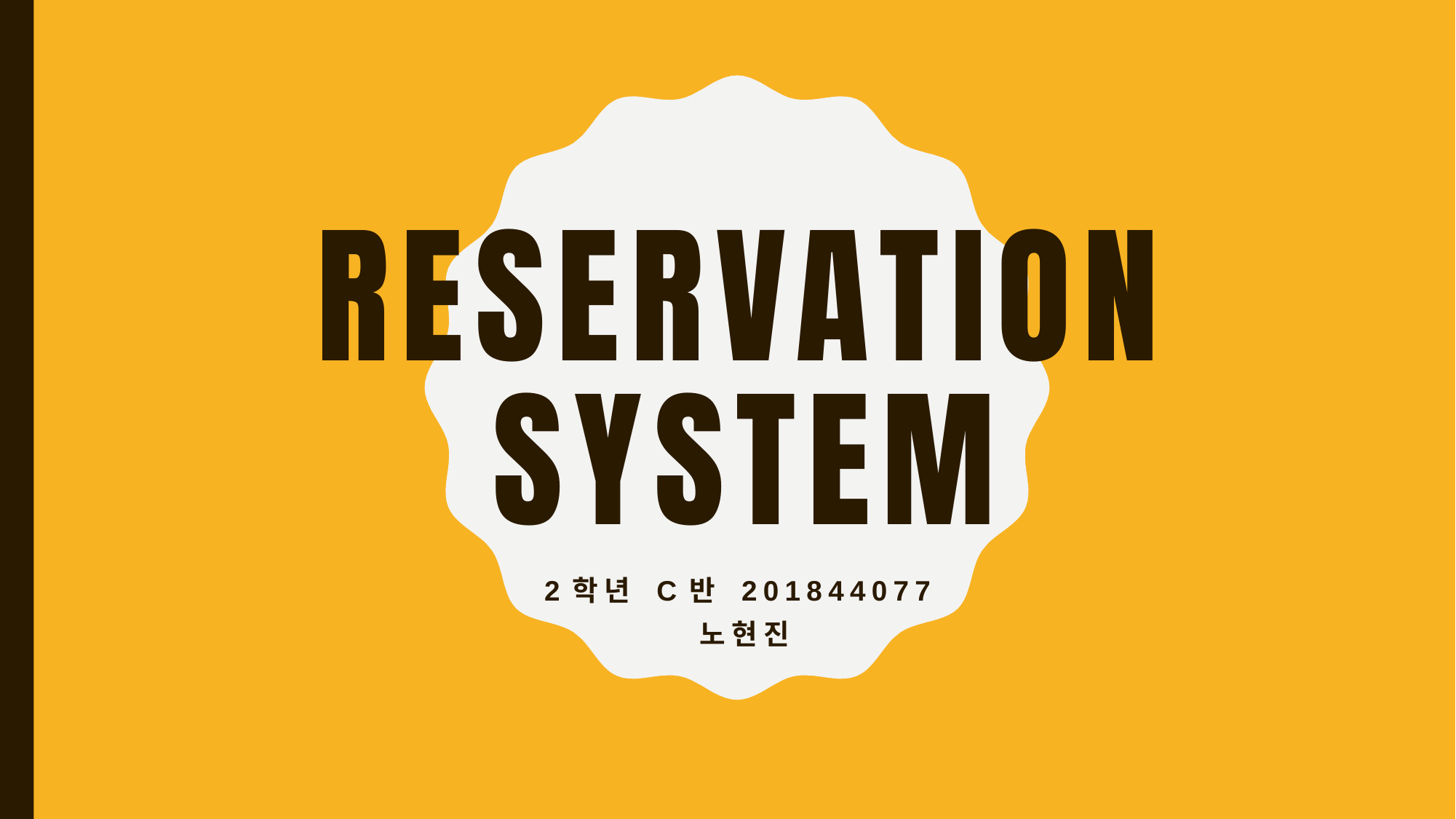

# Reservation System

2학년 C반 201844077
노현진